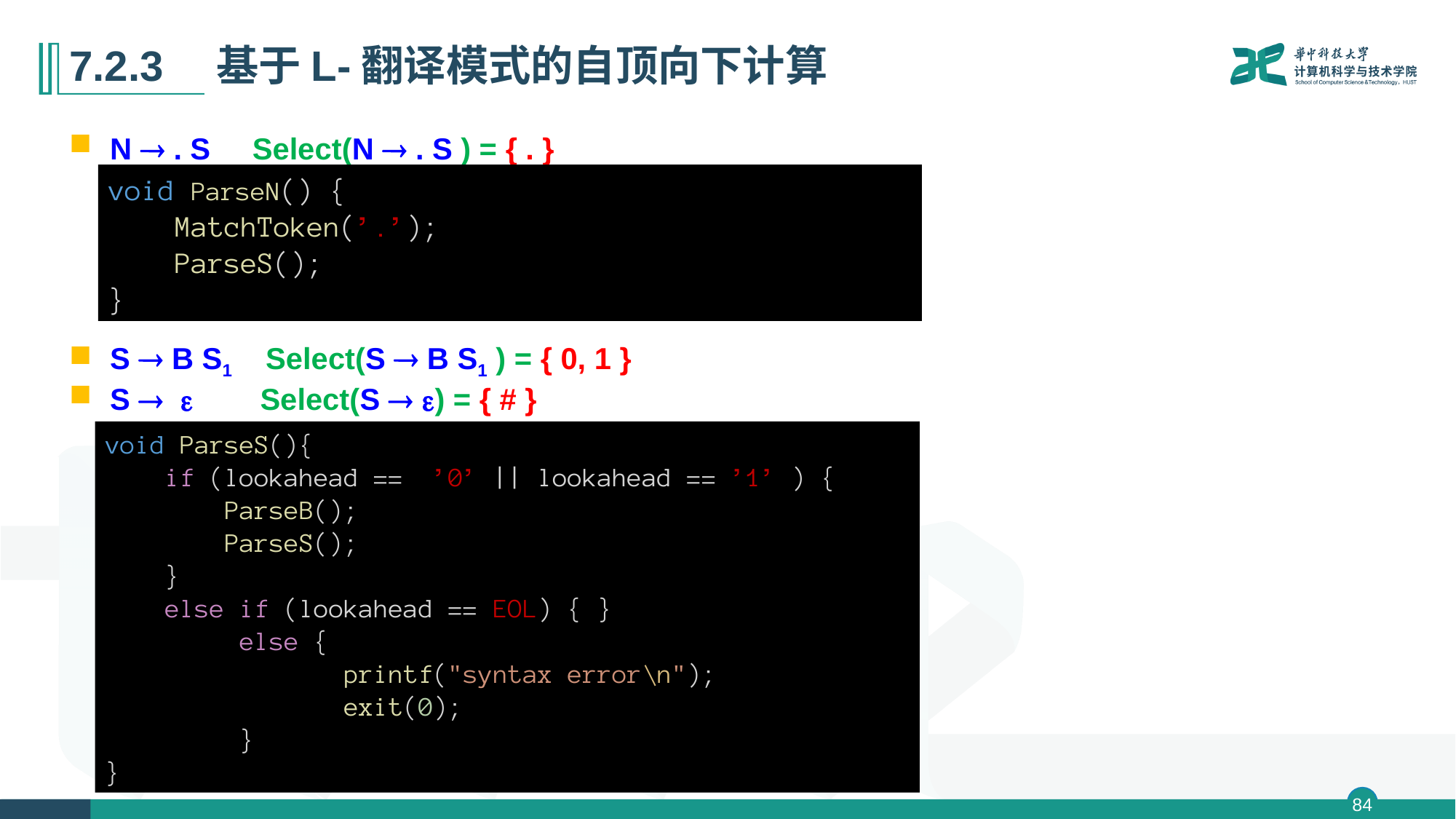

# 7.2.3　基于L-翻译模式的自顶向下计算
N → . S     Select(N → . S ) = { . }

S → B S1    Select(S → B S1 ) = { 0, 1 }
S →  ε        Select(S → ε) = { # }

void ParseN() {
    MatchToken(’.’);
    ParseS();
}
void ParseS(){
    if (lookahead ==  ’0’ || lookahead == ’1’ ) {
        ParseB();
        ParseS();
    }
    else if (lookahead == EOL) { }
         else {
                printf("syntax error\n");
                exit(0);
         }
}